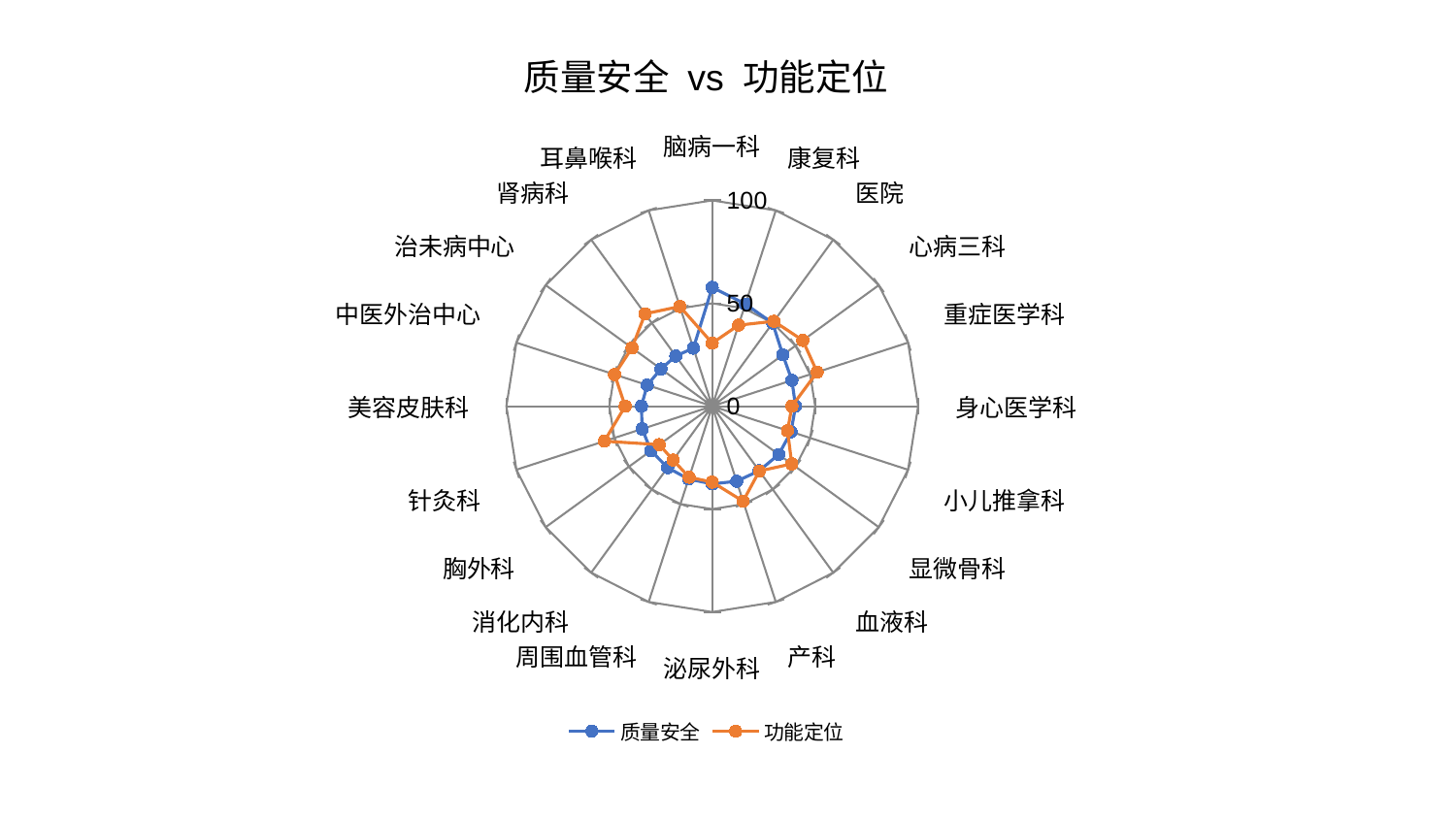

### Chart: 质量安全 vs 功能定位

| Category | 质量安全 | 功能定位 |
|---|---|---|
| 脑病一科 | 57.71013197851139 | 30.636155405540354 |
| 康复科 | 52.164851349486796 | 41.40739941923329 |
| 医院 | 49.92987611387931 | 51.016411180410294 |
| 心病三科 | 42.395273362357734 | 54.396526994773254 |
| 重症医学科 | 40.697185534923634 | 53.57167489317235 |
| 身心医学科 | 40.46371799532683 | 38.71242638881983 |
| 小儿推拿科 | 40.27424241058168 | 38.4813304460503 |
| 显微骨科 | 39.94199878017633 | 47.74167204934499 |
| 血液科 | 38.79080087505413 | 38.9503894645454 |
| 产科 | 38.34965613311685 | 48.55351831250344 |
| 泌尿外科 | 37.780727646406675 | 36.9044324219037 |
| 周围血管科 | 37.25063526495556 | 36.311749632016365 |
| 消化内科 | 36.91602864122024 | 32.35377437472697 |
| 胸外科 | 36.81965696060858 | 31.798131350446162 |
| 针灸科 | 35.795859582776814 | 55.10766882288503 |
| 美容皮肤科 | 34.41180579794376 | 42.30256601903069 |
| 中医外治中心 | 33.20863763426998 | 49.87508216478664 |
| 治未病中心 | 30.790808006644777 | 48.183597635199654 |
| 肾病科 | 30.15050375530391 | 55.49157474396059 |
| 耳鼻喉科 | 29.65828656214915 | 50.94171348380895 |
16